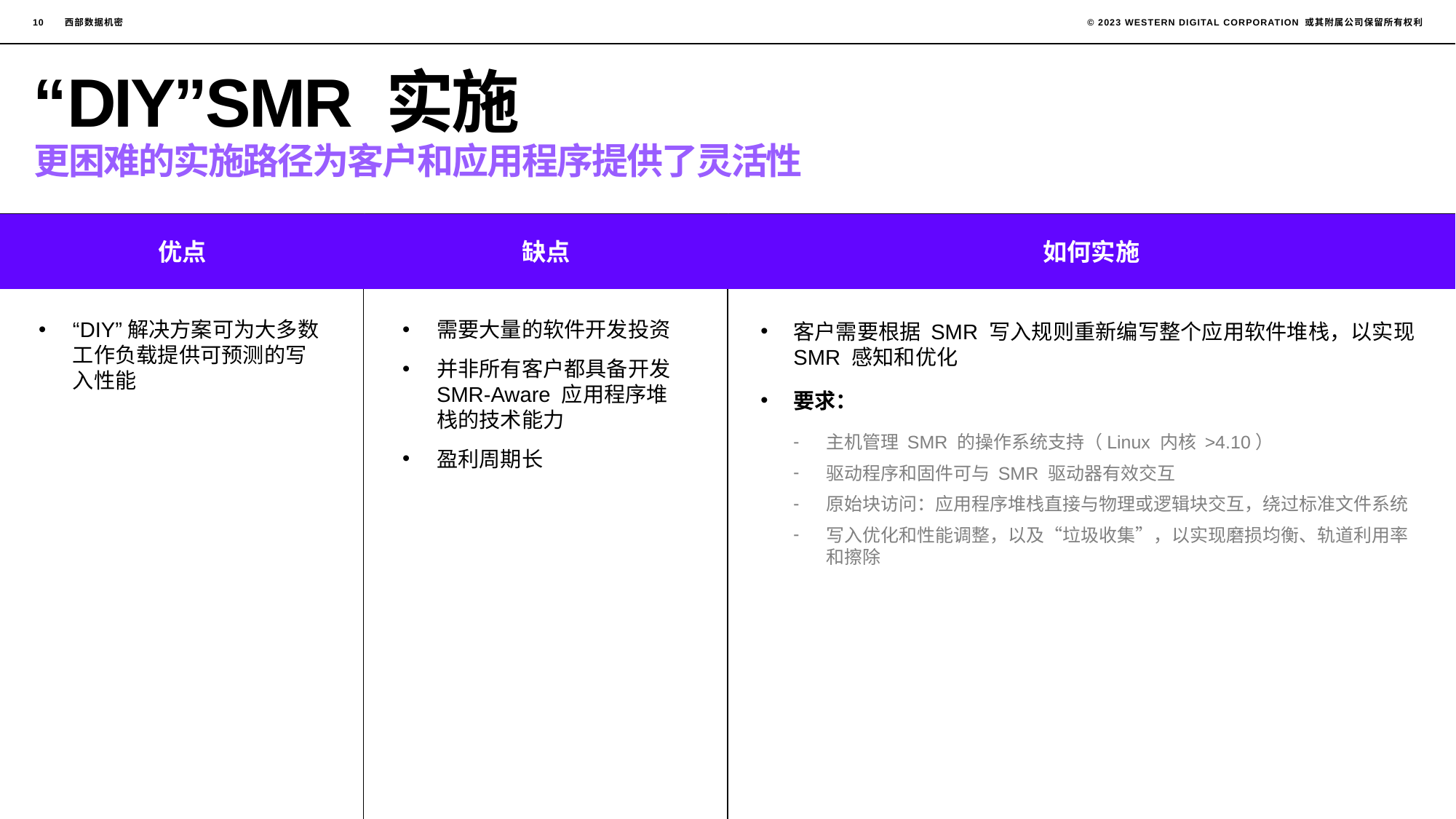

10
# “DIY”SMR 实施
更困难的实施路径为客户和应用程序提供了灵活性
如何实施
优点
缺点
“DIY”解决方案可为大多数工作负载提供可预测的写入性能
需要大量的软件开发投资
并非所有客户都具备开发 SMR-Aware 应用程序堆栈的技术能力
盈利周期长
客户需要根据 SMR 写入规则重新编写整个应用软件堆栈，以实现 SMR 感知和优化
要求：
主机管理 SMR 的操作系统支持（Linux 内核 >4.10）
驱动程序和固件可与 SMR 驱动器有效交互
原始块访问：应用程序堆栈直接与物理或逻辑块交互，绕过标准文件系统
写入优化和性能调整，以及“垃圾收集”，以实现磨损均衡、轨道利用率和擦除